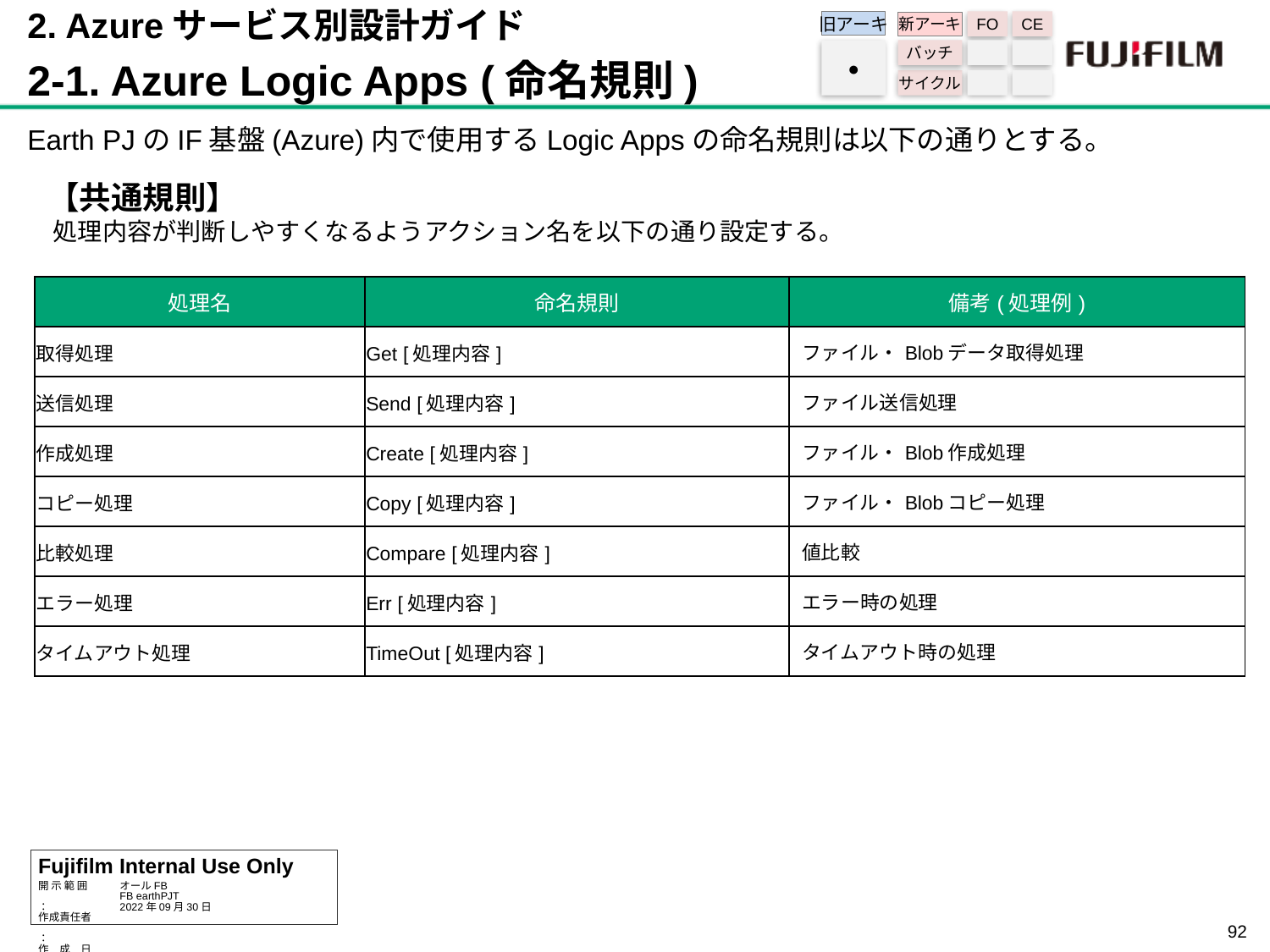

2. Azureサービス別設計ガイド
2-1. Azure Logic Apps (命名規則)
旧アーキ
FO
CE
新アーキ
バッチ

サイクル

●
Earth PJのIF基盤(Azure)内で使用するLogic Appsの命名規則は以下の通りとする。
【共通規則】
 処理内容が判断しやすくなるようアクション名を以下の通り設定する。
| 処理名 | 命名規則 | 備考(処理例) |
| --- | --- | --- |
| 取得処理 | Get [処理内容] | ファイル・Blobデータ取得処理 |
| 送信処理 | Send [処理内容] | ファイル送信処理 |
| 作成処理 | Create [処理内容] | ファイル・Blob作成処理 |
| コピー処理 | Copy [処理内容] | ファイル・Blobコピー処理 |
| 比較処理 | Compare [処理内容] | 値比較 |
| エラー処理 | Err [処理内容] | エラー時の処理 |
| タイムアウト処理 | TimeOut [処理内容] | タイムアウト時の処理 |
92